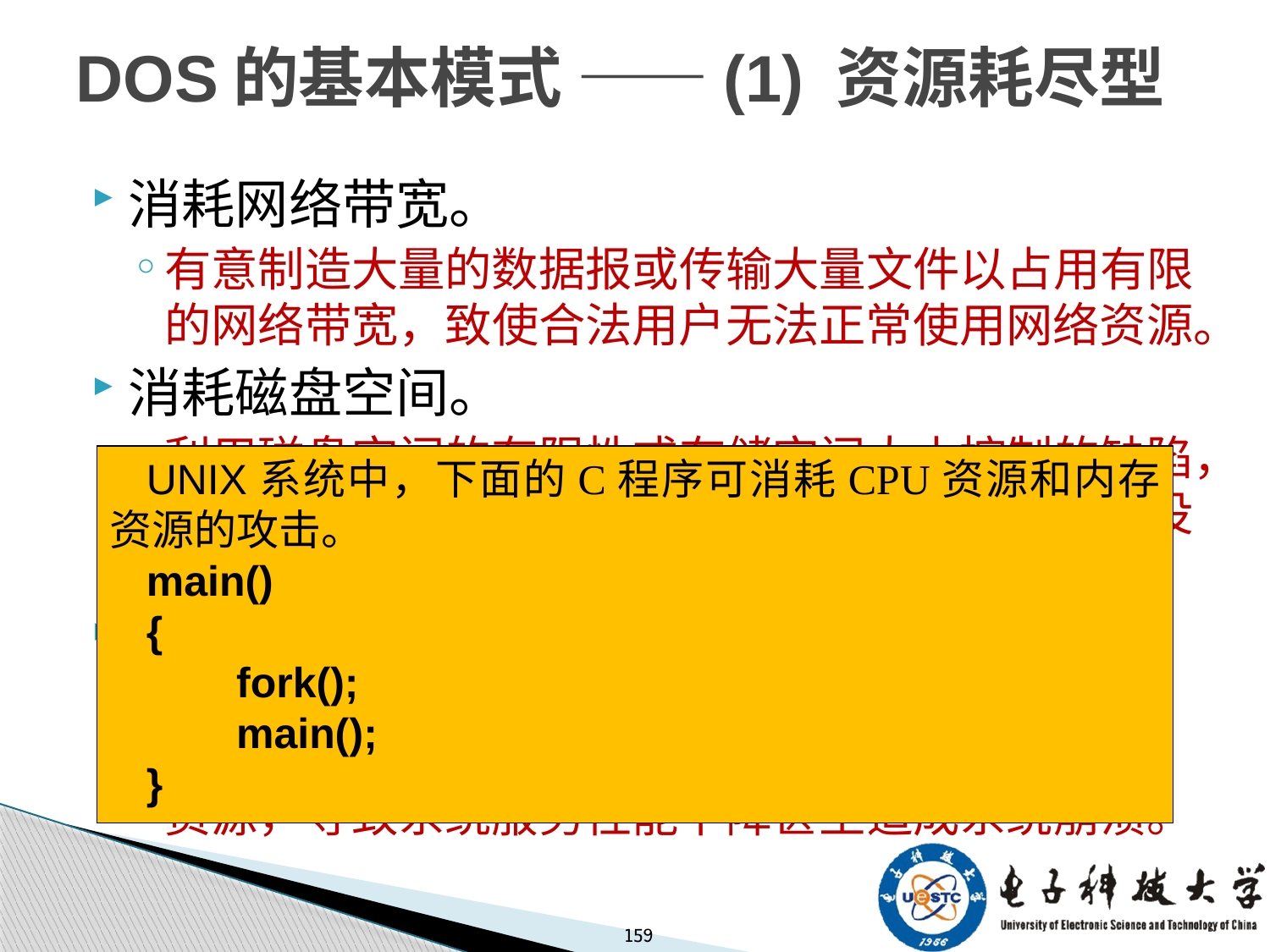

# DOS的基本模式 ——(1) 资源耗尽型
消耗网络带宽。
有意制造大量的数据报或传输大量文件以占用有限的网络带宽，致使合法用户无法正常使用网络资源。
消耗磁盘空间。
利用磁盘空间的有限性或存储空间大小控制的缺陷，短时间内制造大量的垃圾信息，使系统或用户因没有磁盘空间而停止工作。
消耗CPU和内存资源。
操作系统中CPU和内存资源由若干进程共用，攻击者利用系统存在的缺陷，过度使用CPU和内存资源，导致系统服务性能下降甚至造成系统崩溃。
UNIX系统中，下面的C程序可消耗CPU资源和内存资源的攻击。
main()
{
	fork();
	main();
}

159